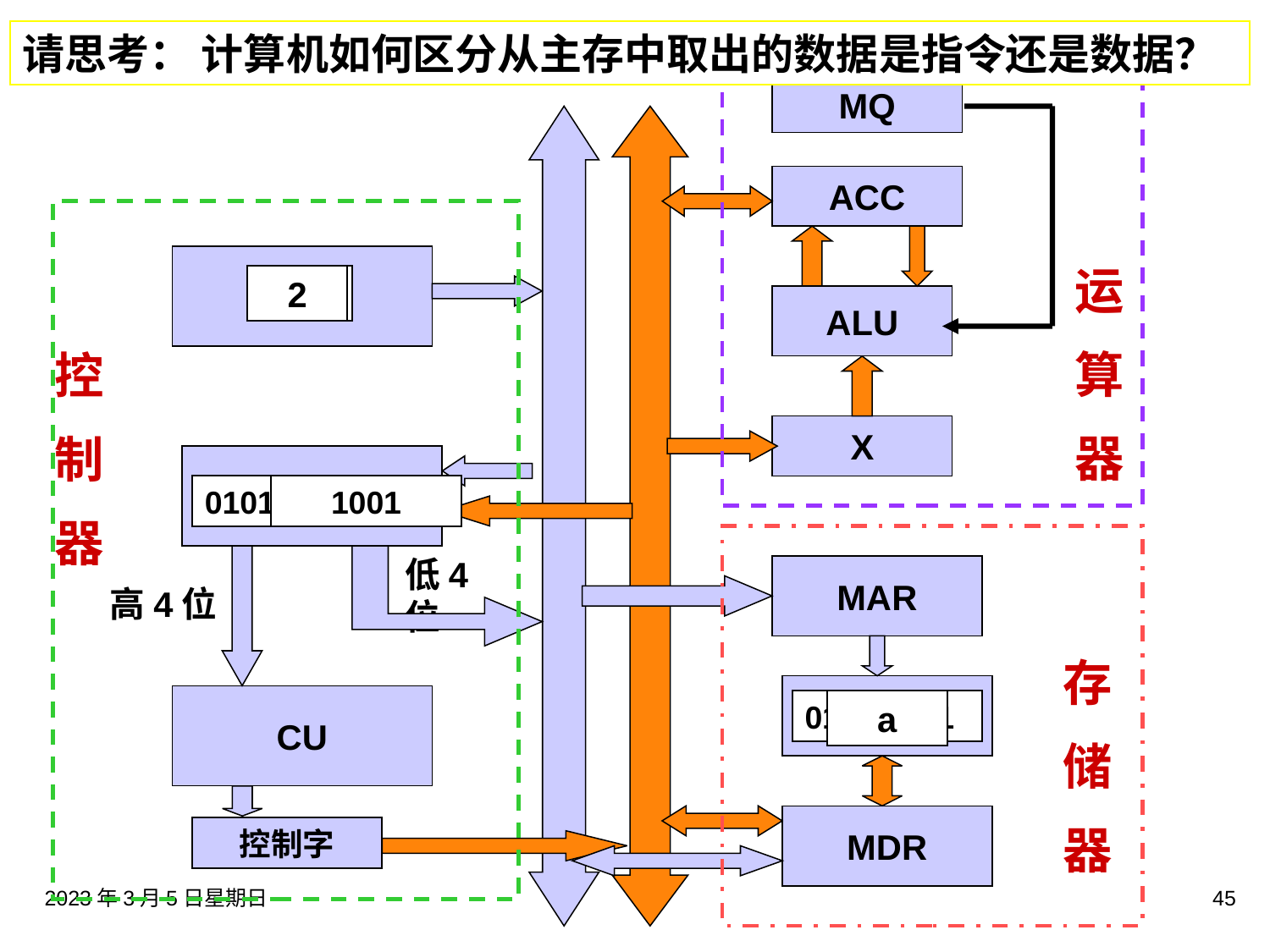

请思考： 计算机如何区分从主存中取出的数据是指令还是数据？

MQ

ACC

PC
运
算
器
1
2

ALU
控
制
器

X

IR

0101
1001

低4位
MAR

高4位

存
储
器
M.M
CU
0101 1001
a

MDR
控制字

2023年3月5日星期日
45